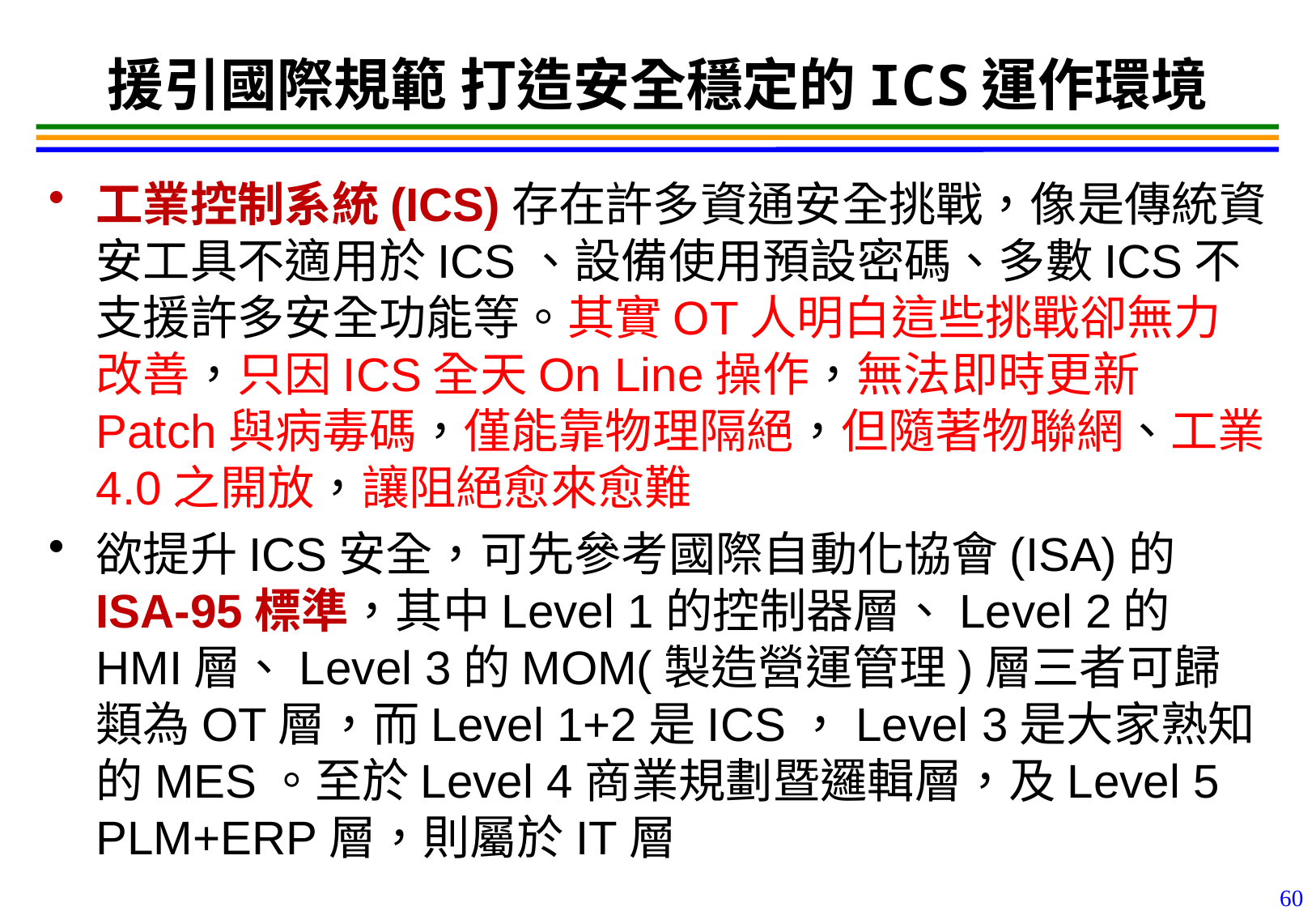

60
# 援引國際規範 打造安全穩定的ICS運作環境
工業控制系統(ICS)存在許多資通安全挑戰，像是傳統資安工具不適用於ICS、設備使用預設密碼、多數ICS不支援許多安全功能等。其實OT人明白這些挑戰卻無力改善，只因ICS全天On Line操作，無法即時更新Patch與病毒碼，僅能靠物理隔絕，但隨著物聯網、工業4.0之開放，讓阻絕愈來愈難
欲提升ICS安全，可先參考國際自動化協會(ISA)的ISA-95標準，其中Level 1的控制器層、Level 2的HMI層、Level 3的MOM(製造營運管理)層三者可歸類為OT層，而Level 1+2是ICS，Level 3是大家熟知的MES。至於Level 4商業規劃暨邏輯層，及Level 5 PLM+ERP層，則屬於IT層